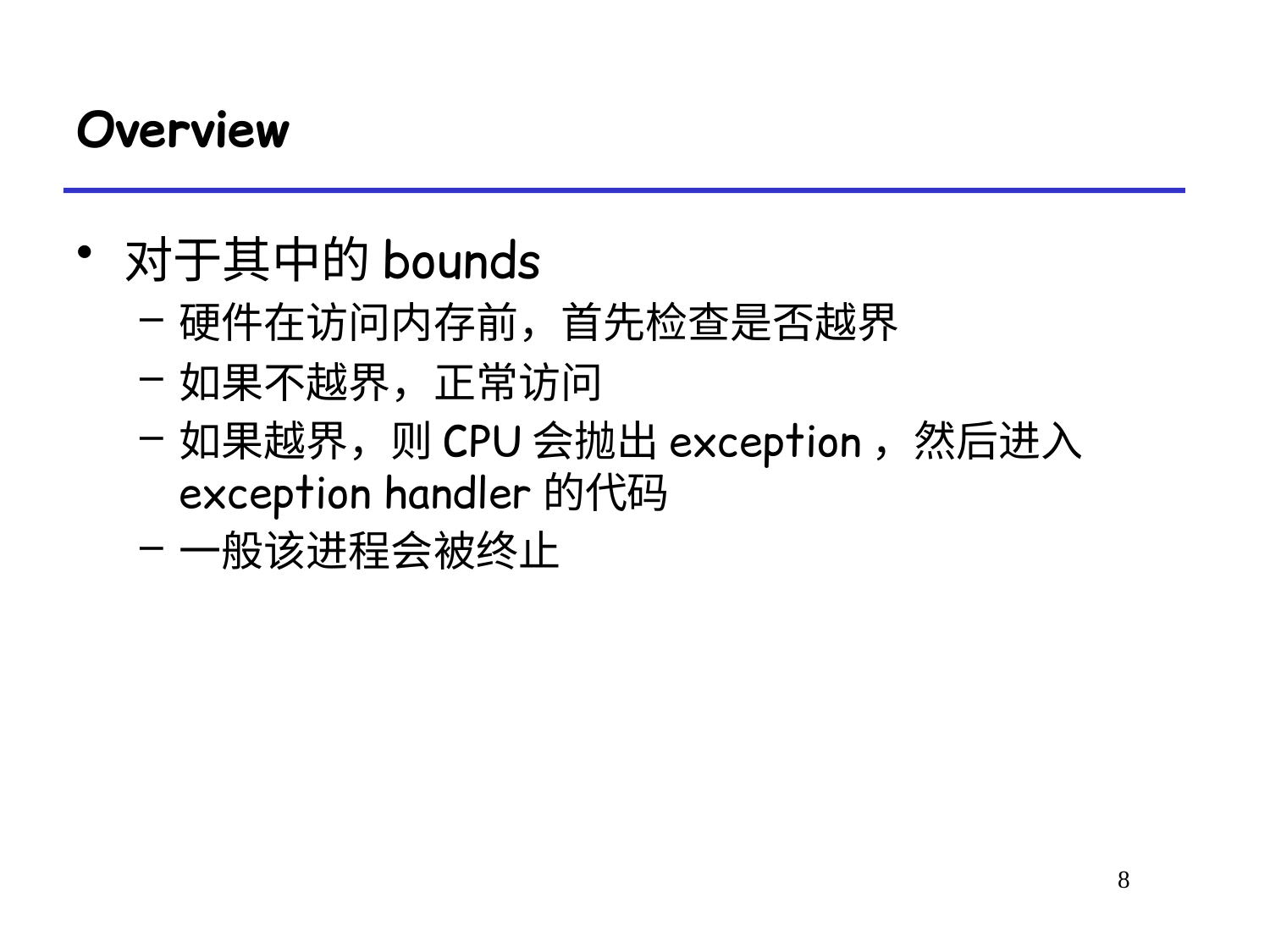

# Overview
对于其中的bounds
硬件在访问内存前，首先检查是否越界
如果不越界，正常访问
如果越界，则CPU会抛出exception，然后进入exception handler的代码
一般该进程会被终止
8